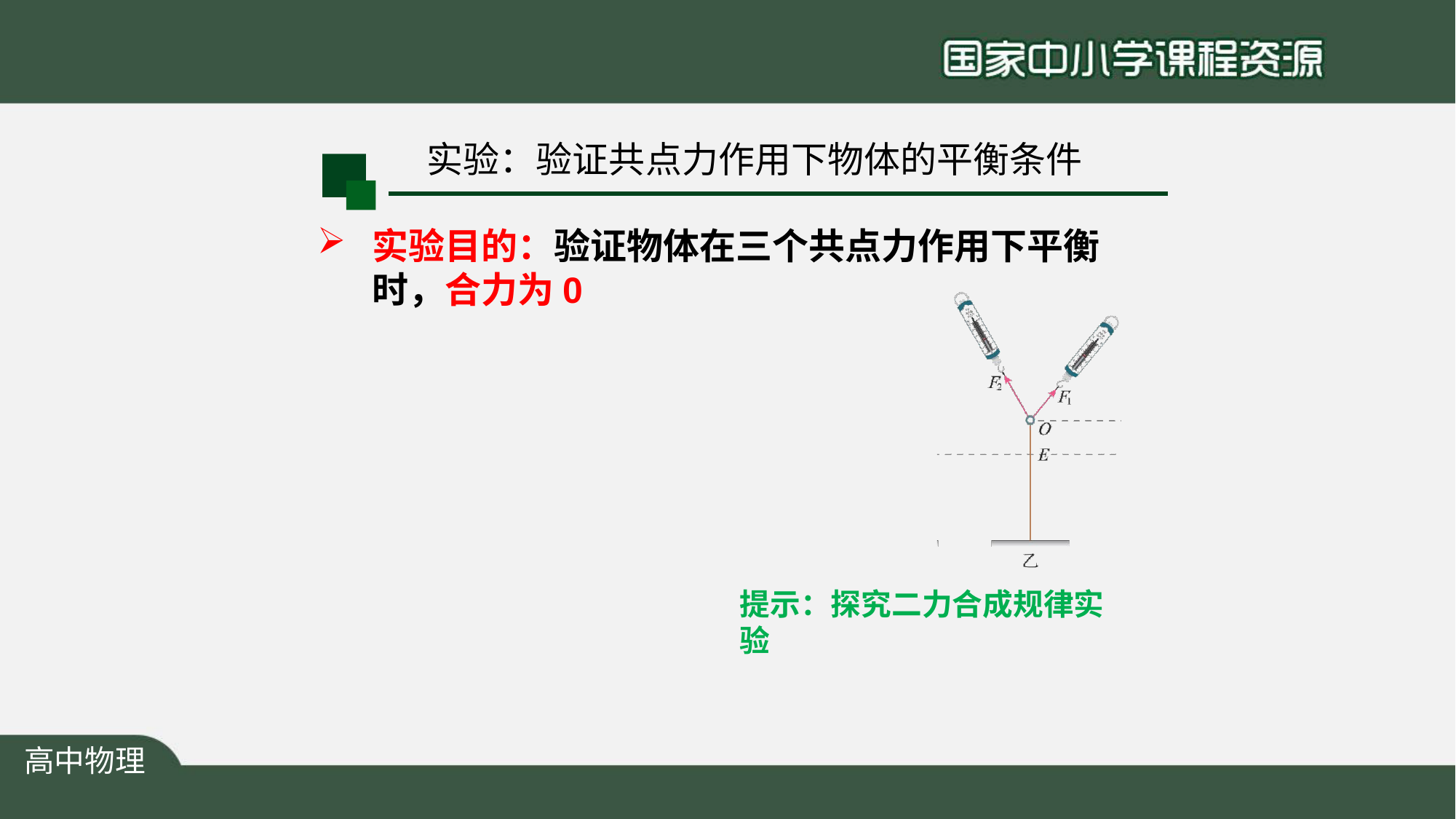

# 实验：验证共点力作用下物体的平衡条件

实验目的：验证物体在三个共点力作用下平衡 时，合力为0

提示：探究二力合成规律实 验
高中物理